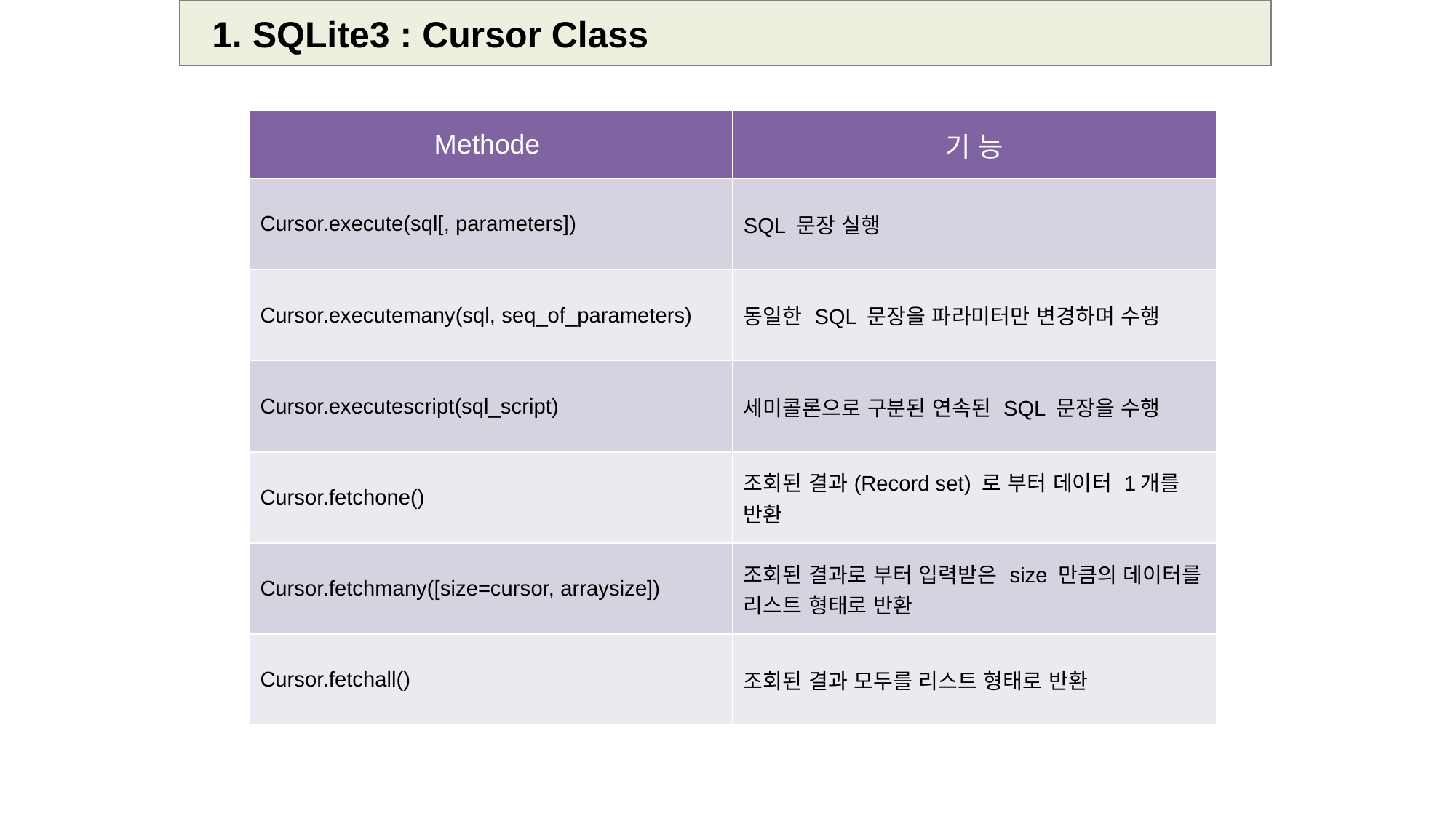

1. SQLite3 : Cursor Class

| Methode | 기 능 |
| --- | --- |
| Cursor.execute(sql[, parameters]) | SQL 문장 실행 |
| Cursor.executemany(sql, seq\_of\_parameters) | 동일한 SQL 문장을 파라미터만 변경하며 수행 |
| Cursor.executescript(sql\_script) | 세미콜론으로 구분된 연속된 SQL 문장을 수행 |
| Cursor.fetchone() | 조회된 결과(Record set) 로 부터 데이터 1개를 반환 |
| Cursor.fetchmany([size=cursor, arraysize]) | 조회된 결과로 부터 입력받은 size 만큼의 데이터를 리스트 형태로 반환 |
| Cursor.fetchall() | 조회된 결과 모두를 리스트 형태로 반환 |